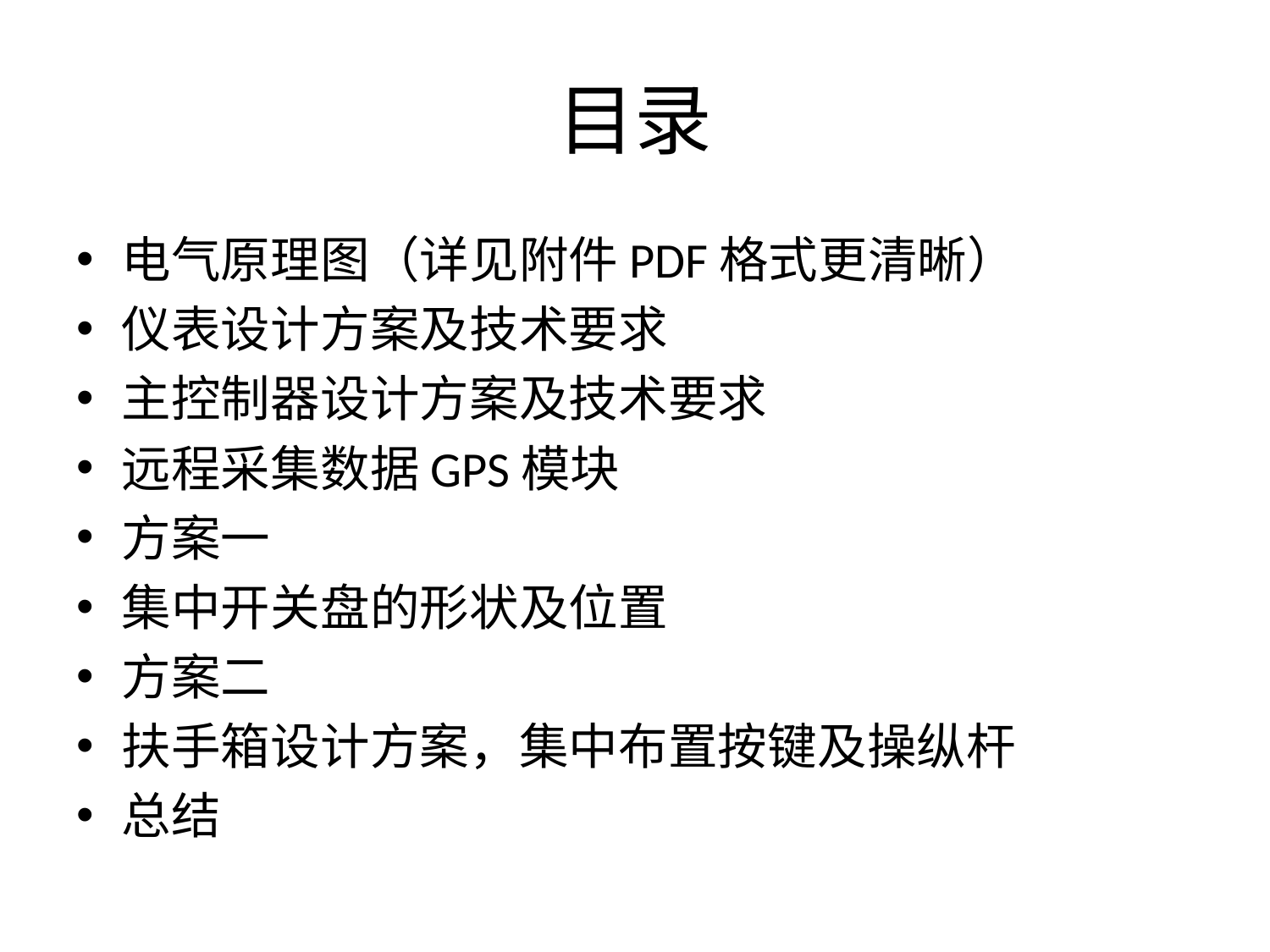

# 目录
电气原理图（详见附件PDF格式更清晰）
仪表设计方案及技术要求
主控制器设计方案及技术要求
远程采集数据GPS模块
方案一
集中开关盘的形状及位置
方案二
扶手箱设计方案，集中布置按键及操纵杆
总结